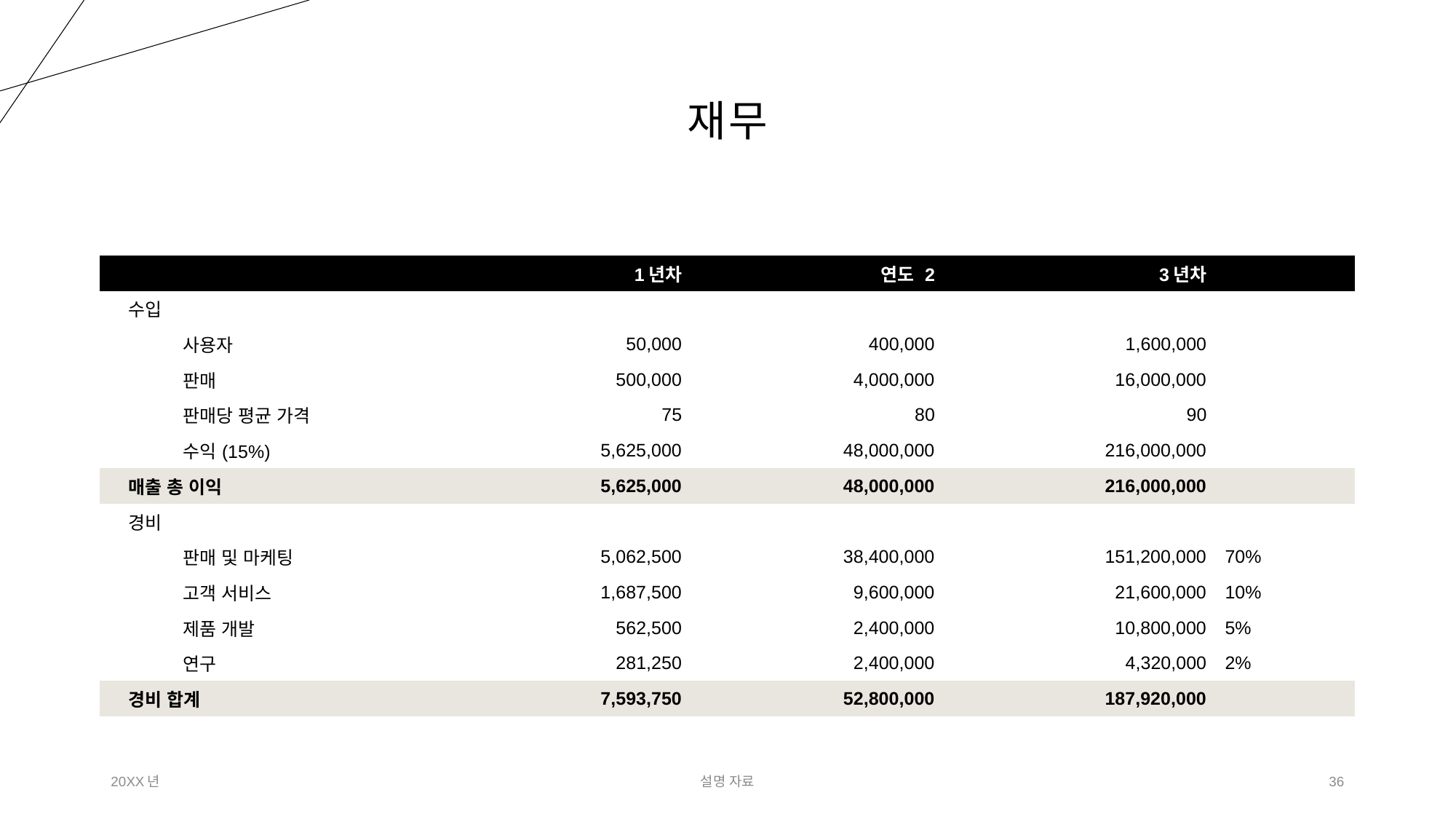

# 재무
|  | 1년차 | 연도 2 | 3년차 |  |
| --- | --- | --- | --- | --- |
| 수입 |  |  |  |  |
| 사용자 | 50,000 | 400,000 | 1,600,000 |  |
| 판매 | 500,000 | 4,000,000 | 16,000,000 |  |
| 판매당 평균 가격 | 75 | 80 | 90 |  |
| 수익(15%) | 5,625,000 | 48,000,000 | 216,000,000 |  |
| 매출 총 이익 | 5,625,000 | 48,000,000 | 216,000,000 |  |
| 경비 |  |  |  |  |
| 판매 및 마케팅 | 5,062,500 | 38,400,000 | 151,200,000 | 70% |
| 고객 서비스 | 1,687,500 | 9,600,000 | 21,600,000 | 10% |
| 제품 개발 | 562,500 | 2,400,000 | 10,800,000 | 5% |
| 연구 | 281,250 | 2,400,000 | 4,320,000 | 2% |
| 경비 합계 | 7,593,750 | 52,800,000 | 187,920,000 |  |
20XX년
설명 자료
36